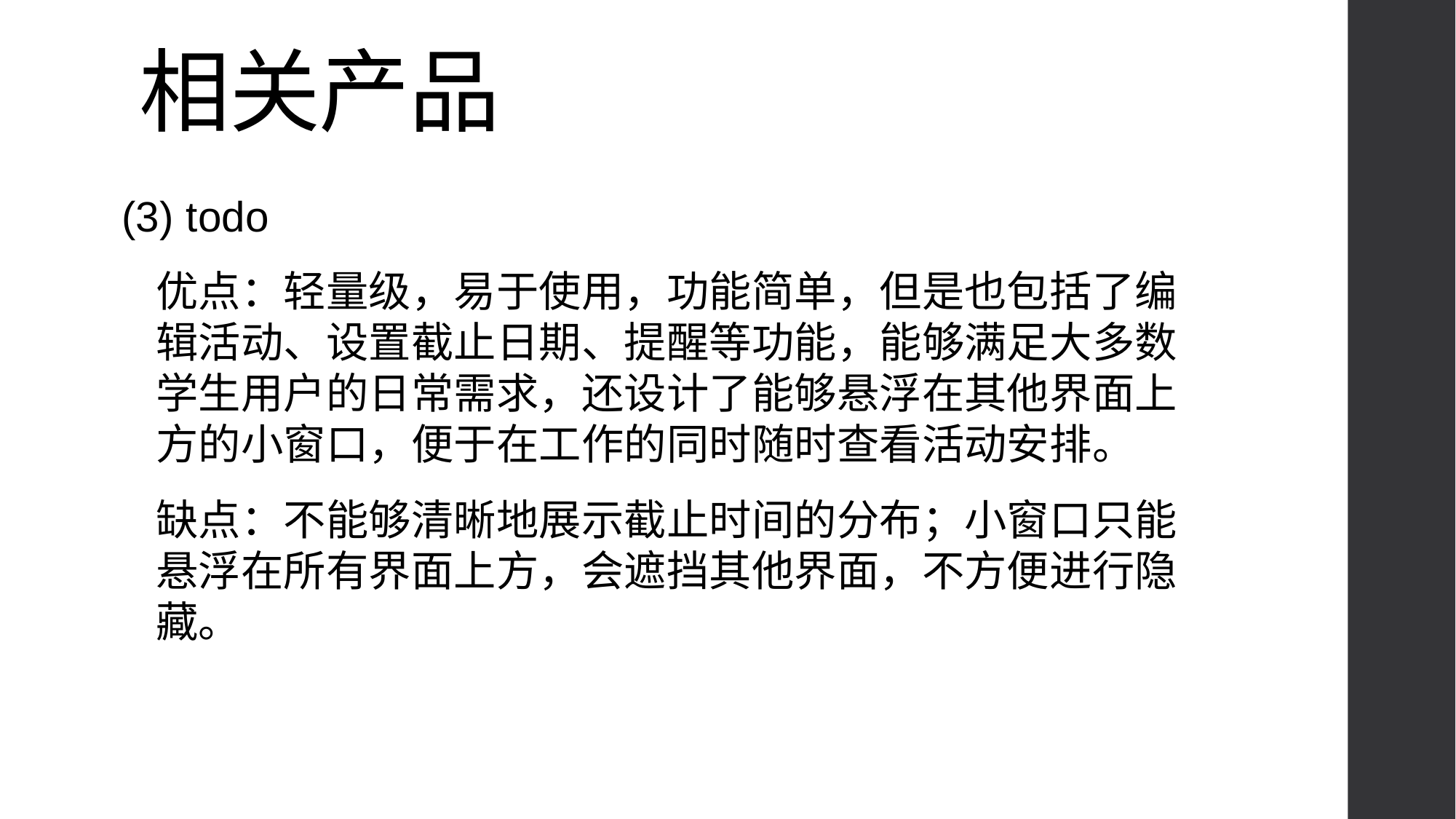

# 相关产品
(3) todo
优点：轻量级，易于使用，功能简单，但是也包括了编辑活动、设置截止日期、提醒等功能，能够满足大多数学生用户的日常需求，还设计了能够悬浮在其他界面上方的小窗口，便于在工作的同时随时查看活动安排。
缺点：不能够清晰地展示截止时间的分布；小窗口只能悬浮在所有界面上方，会遮挡其他界面，不方便进行隐藏。